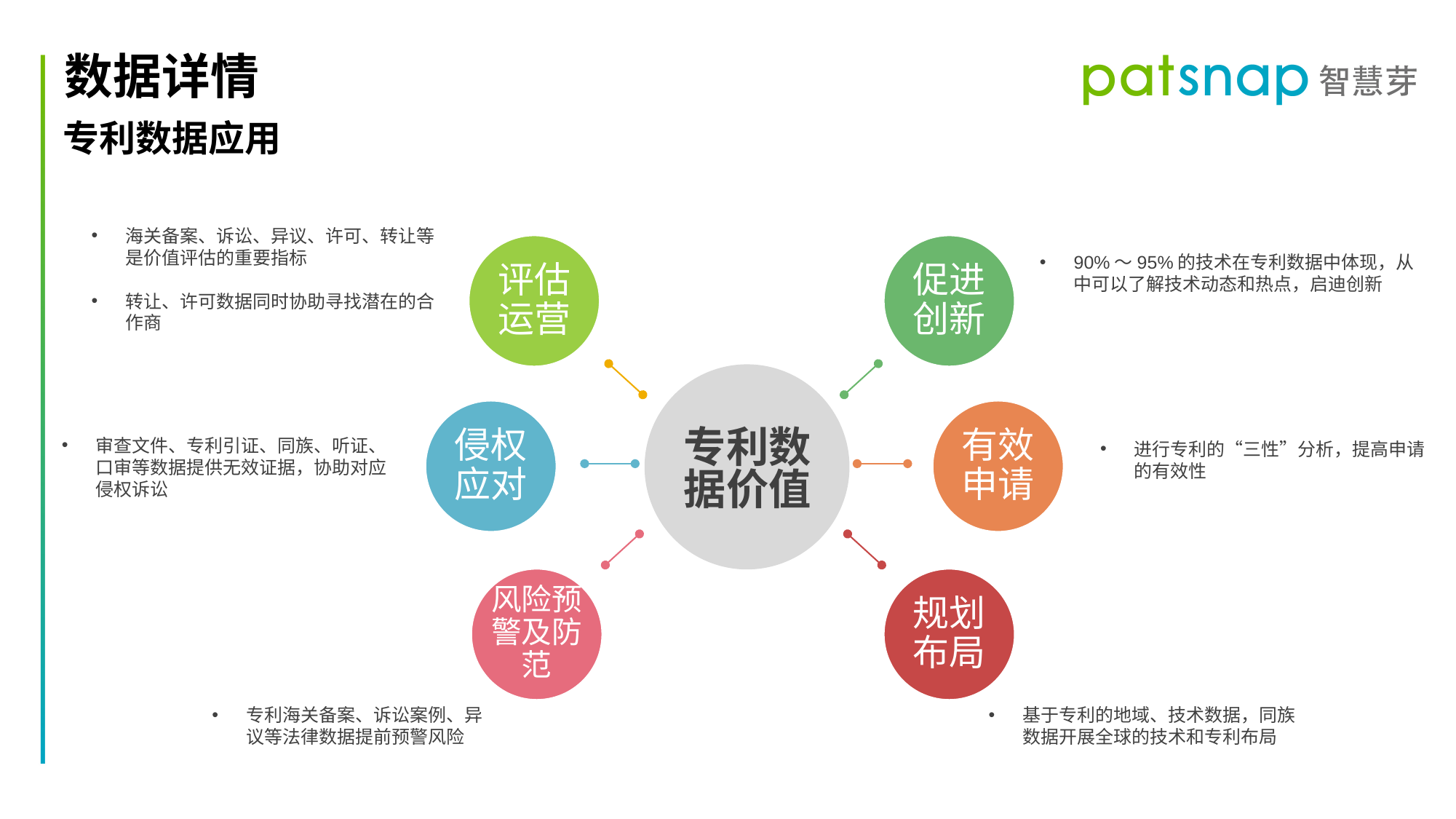

数据详情
专利数据应用
海关备案、诉讼、异议、许可、转让等是价值评估的重要指标

转让、许可数据同时协助寻找潜在的合作商
评估运营
促进创新
90%～95%的技术在专利数据中体现，从中可以了解技术动态和热点，启迪创新

侵权应对
有效申请
专利数
据价值
审查文件、专利引证、同族、听证、口审等数据提供无效证据，协助对应侵权诉讼

进行专利的“三性”分析，提高申请的有效性

风险预警及防范

规划布局
专利海关备案、诉讼案例、异议等法律数据提前预警风险

基于专利的地域、技术数据，同族数据开展全球的技术和专利布局